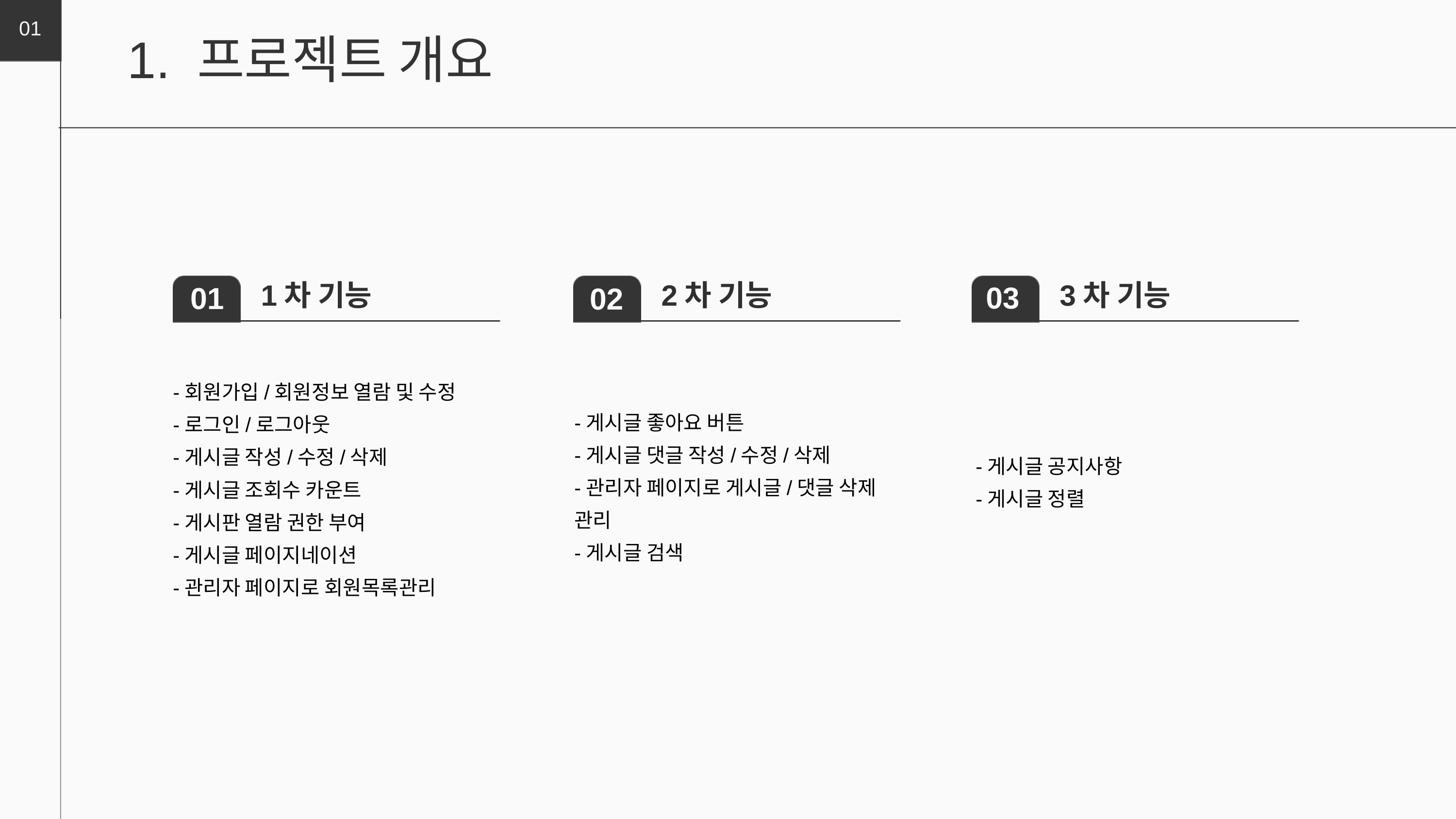

01

1. 프로젝트 개요

1차 기능

2차 기능

3차 기능

03

01

02

-회원가입/회원정보 열람 및 수정
-로그인/로그아웃
-게시글 작성/수정/삭제
-게시글 조회수 카운트
-게시판 열람 권한 부여
-게시글 페이지네이션
-관리자 페이지로 회원목록관리

-게시글 좋아요 버튼
-게시글 댓글 작성/수정/삭제
-관리자 페이지로 게시글/댓글 삭제 관리
-게시글 검색

-게시글 공지사항
-게시글 정렬